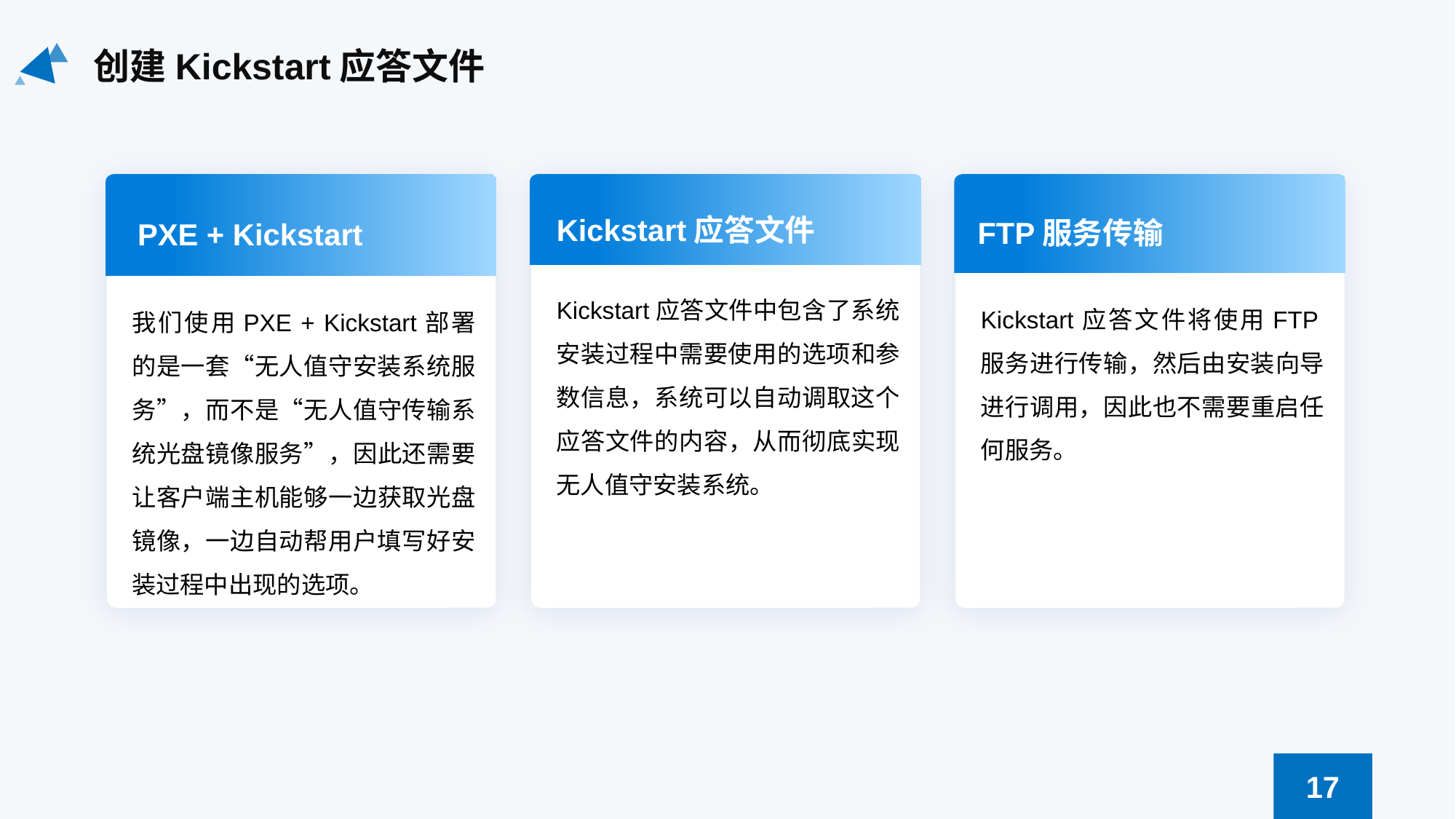

创建Kickstart应答文件

Kickstart应答文件
FTP服务传输
PXE + Kickstart
Kickstart应答文件中包含了系统安装过程中需要使用的选项和参数信息，系统可以自动调取这个应答文件的内容，从而彻底实现无人值守安装系统。
Kickstart应答文件将使用FTP服务进行传输，然后由安装向导进行调用，因此也不需要重启任何服务。
我们使用PXE + Kickstart部署的是一套“无人值守安装系统服务”，而不是“无人值守传输系统光盘镜像服务”，因此还需要让客户端主机能够一边获取光盘镜像，一边自动帮用户填写好安装过程中出现的选项。

17